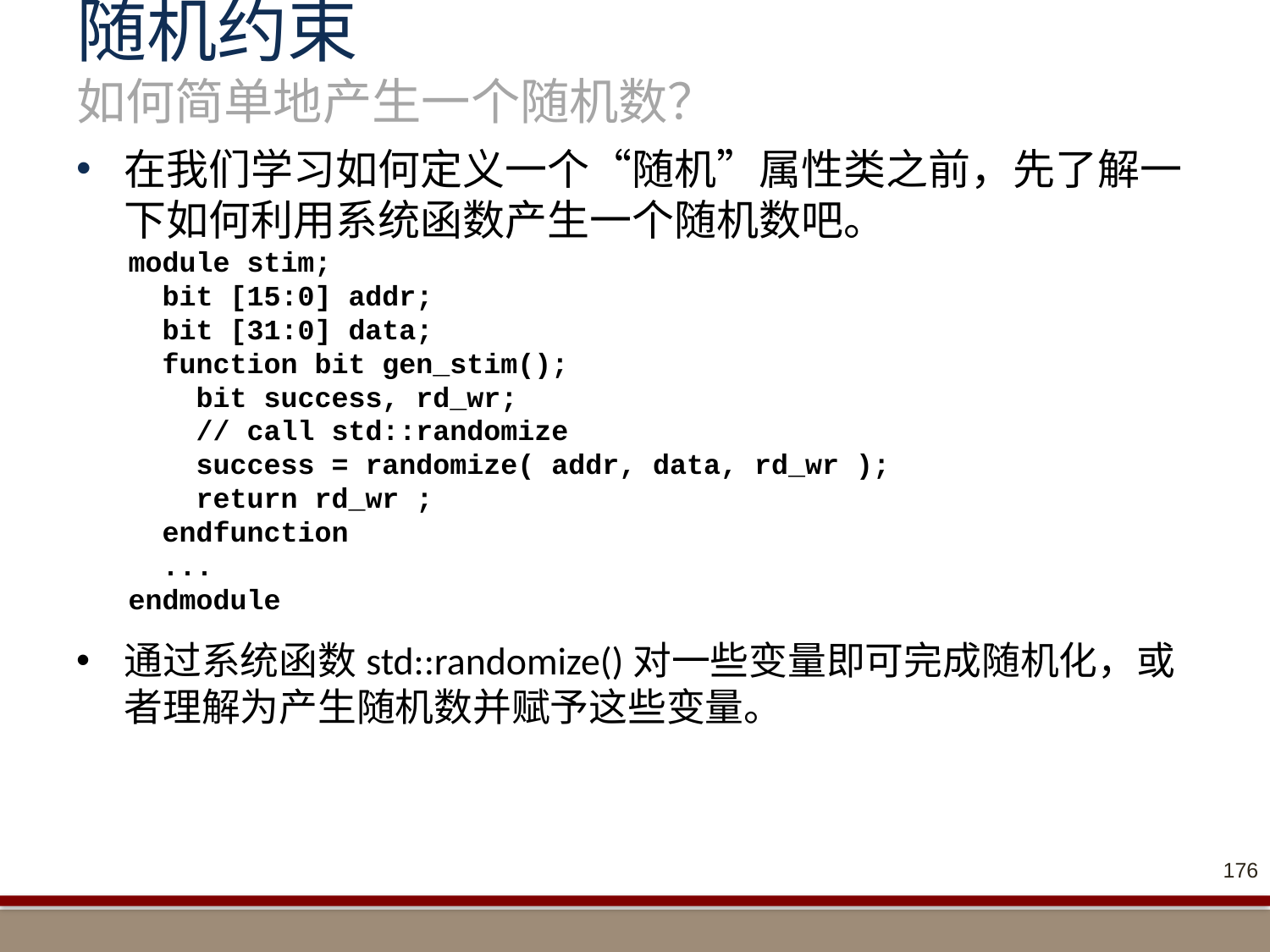

# 随机约束 如何简单地产生一个随机数？
在我们学习如何定义一个“随机”属性类之前，先了解一下如何利用系统函数产生一个随机数吧。
module stim;
  bit [15:0] addr;
  bit [31:0] data;
  function bit gen_stim();
    bit success, rd_wr;
    // call std::randomize
    success = randomize( addr, data, rd_wr );
    return rd_wr ;
  endfunction
  ...
endmodule
通过系统函数std::randomize()对一些变量即可完成随机化，或者理解为产生随机数并赋予这些变量。
176